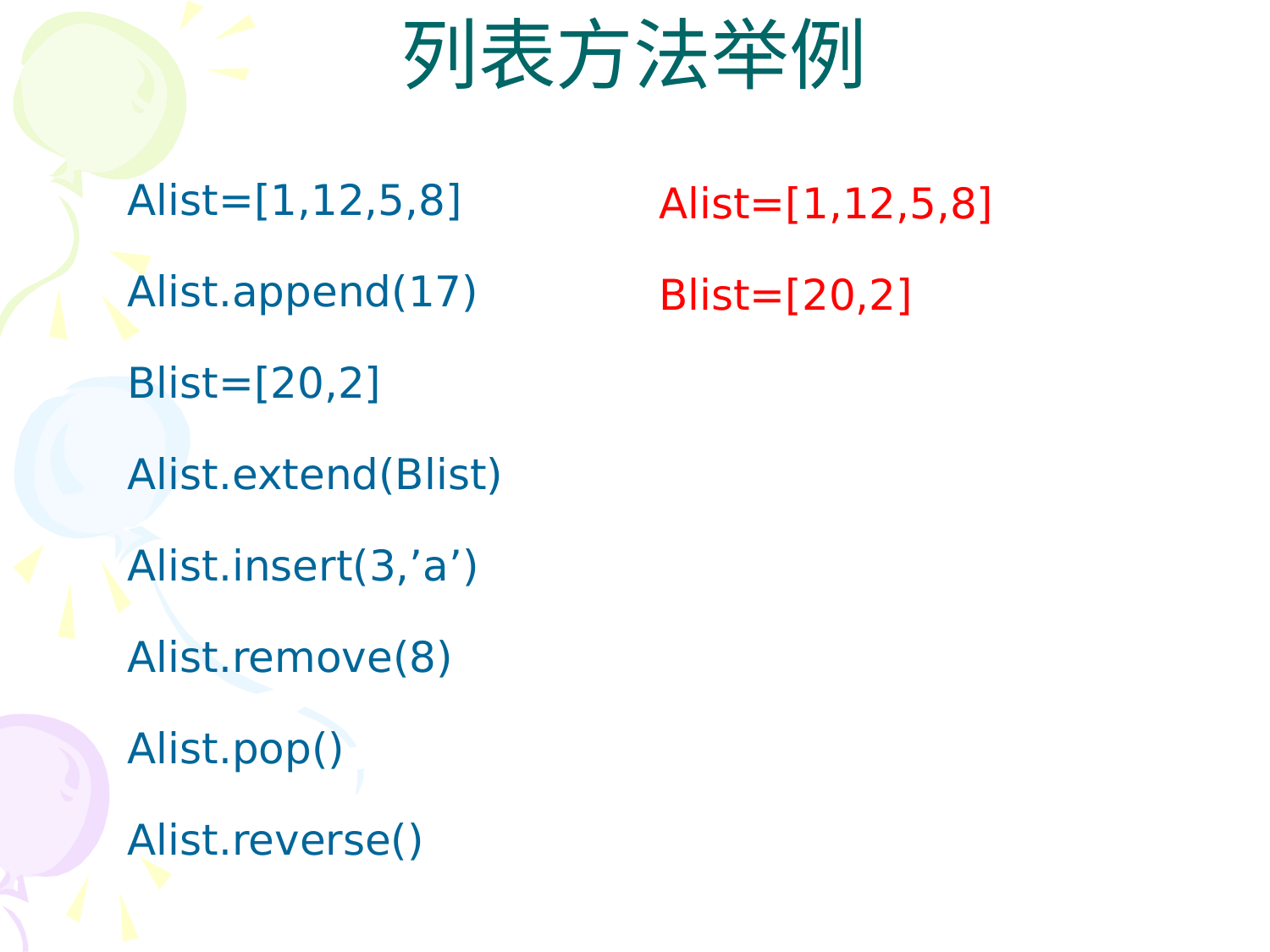

# 列表方法举例
Alist=[1,12,5,8]
Alist.append(17)
Blist=[20,2]
Alist.extend(Blist)
Alist.insert(3,’a’)
Alist.remove(8)
Alist.pop()
Alist.reverse()
Alist=[1,12,5,8]
Blist=[20,2]